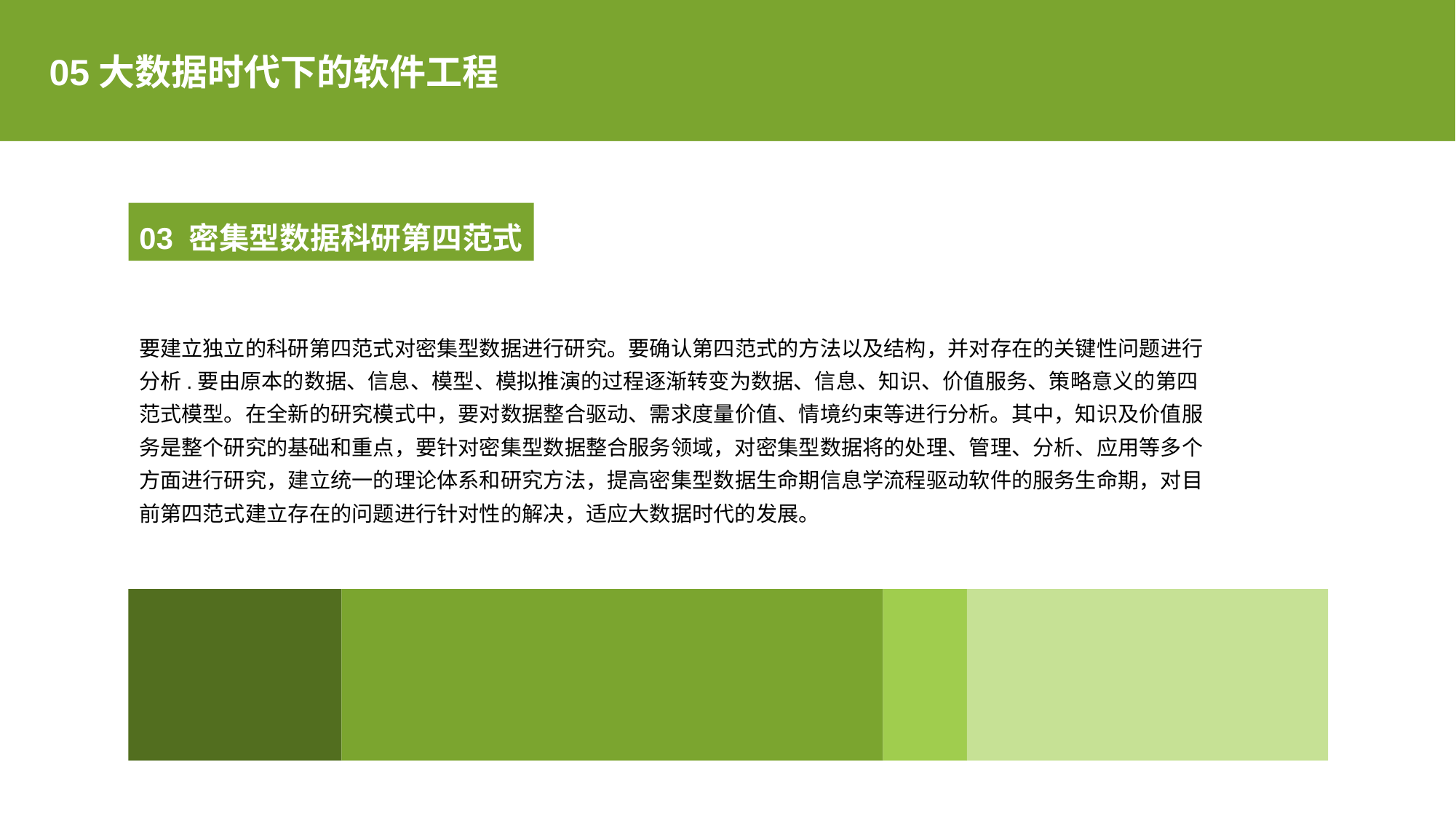

05大数据时代下的软件工程
03 密集型数据科研第四范式
要建立独立的科研第四范式对密集型数据进行研究。要确认第四范式的方法以及结构，并对存在的关键性问题进行分析.要由原本的数据、信息、模型、模拟推演的过程逐渐转变为数据、信息、知识、价值服务、策略意义的第四范式模型。在全新的研究模式中，要对数据整合驱动、需求度量价值、情境约束等进行分析。其中，知识及价值服务是整个研究的基础和重点，要针对密集型数据整合服务领域，对密集型数据将的处理、管理、分析、应用等多个方面进行研究，建立统一的理论体系和研究方法，提高密集型数据生命期信息学流程驱动软件的服务生命期，对目前第四范式建立存在的问题进行针对性的解决，适应大数据时代的发展。